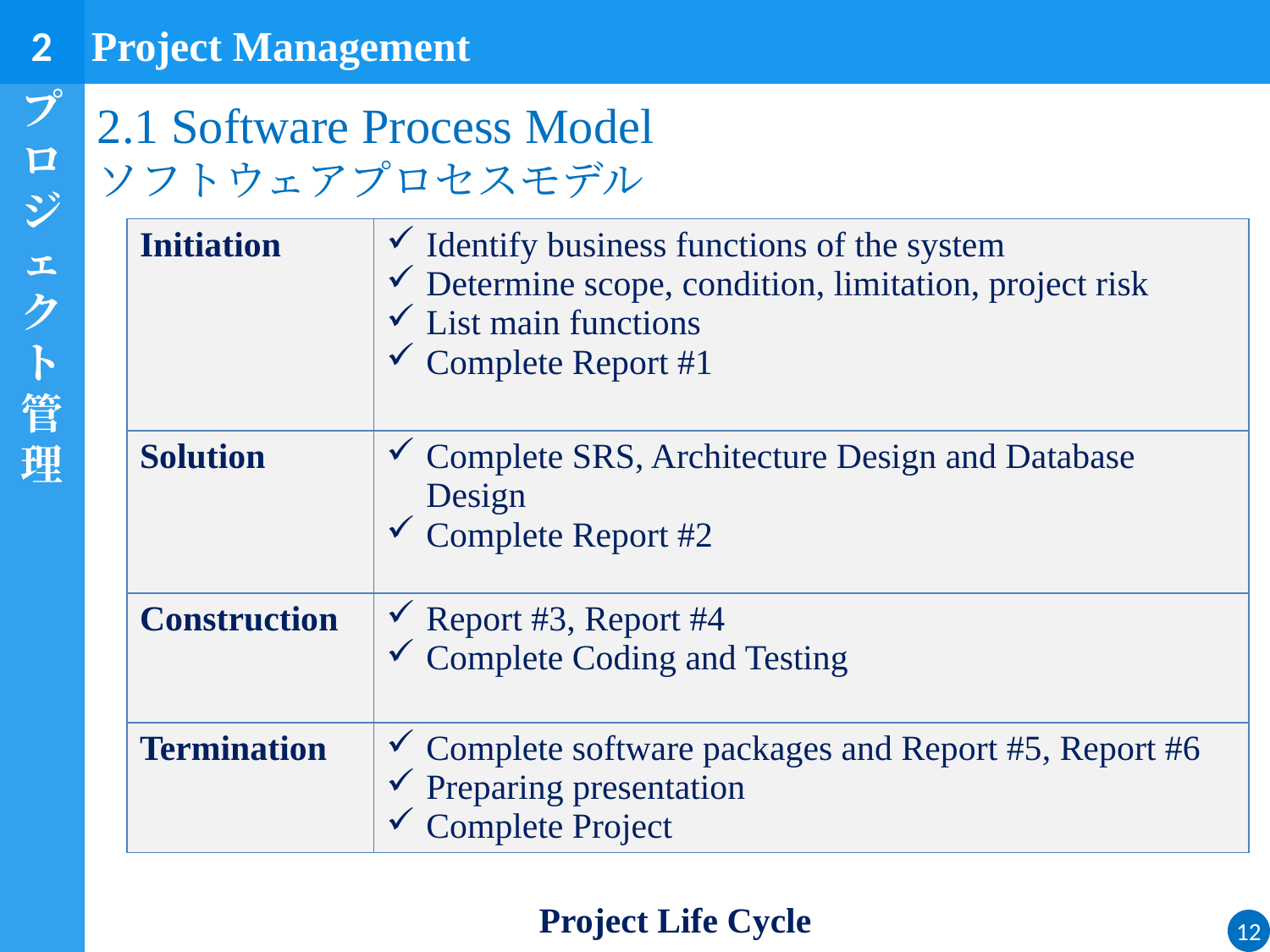

2
Project Management
プロジェクト管理
# 2.1 Software Process Model ソフトウェアプロセスモデル
| Initiation | Identify business functions of the system Determine scope, condition, limitation, project risk List main functions Complete Report #1 |
| --- | --- |
| Solution | Complete SRS, Architecture Design and Database Design Complete Report #2 |
| Construction | Report #3, Report #4 Complete Coding and Testing |
| Termination | Complete software packages and Report #5, Report #6 Preparing presentation Complete Project |
Project Life Cycle
12